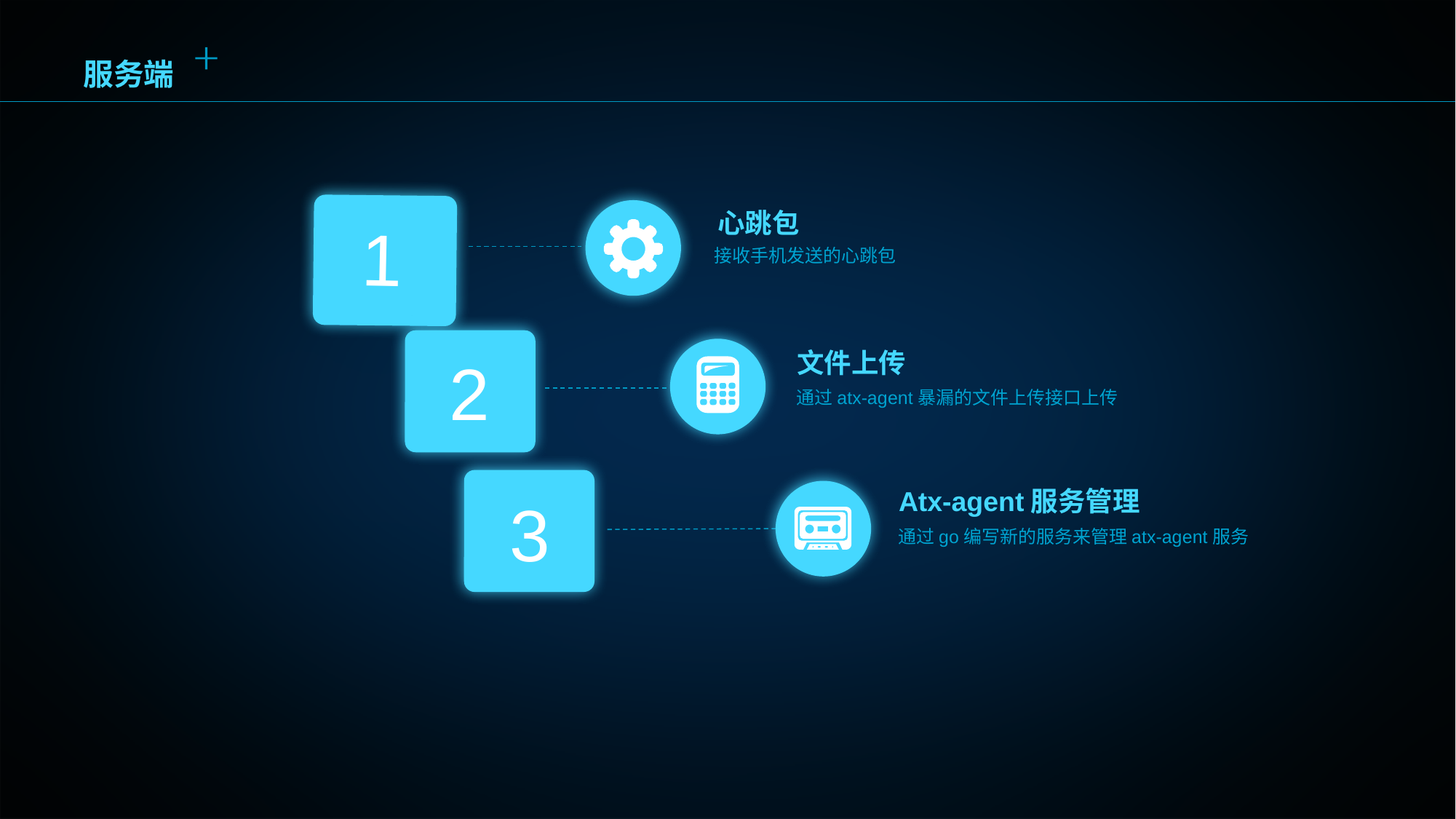

服务端

1
心跳包

接收手机发送的心跳包

2
文件上传

通过atx-agent暴漏的文件上传接口上传

3
Atx-agent服务管理

通过go编写新的服务来管理atx-agent服务